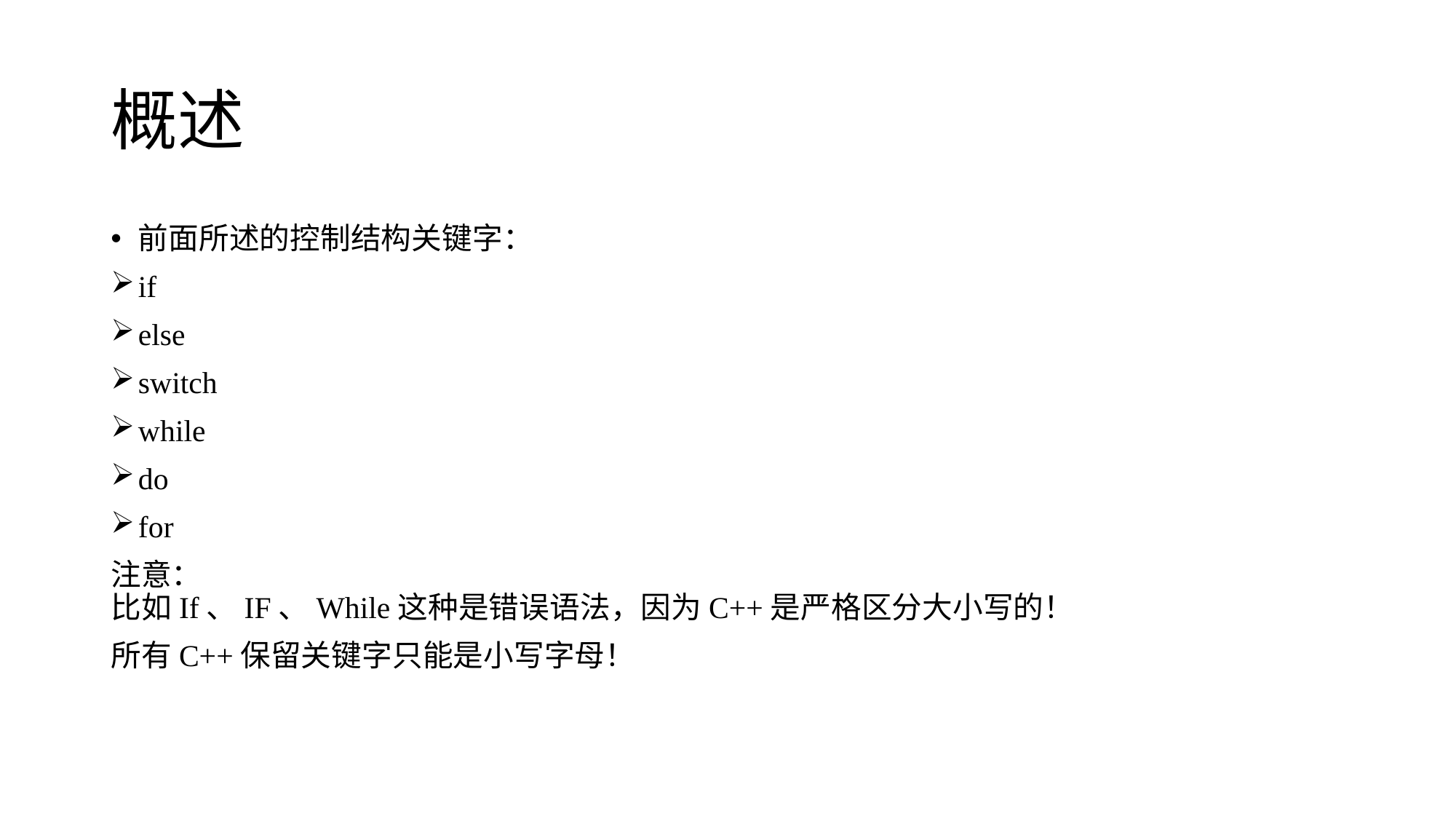

# 概述
前面所述的控制结构关键字：
if
else
switch
while
do
for
注意：
比如If、IF、While这种是错误语法，因为C++是严格区分大小写的！
所有C++保留关键字只能是小写字母！